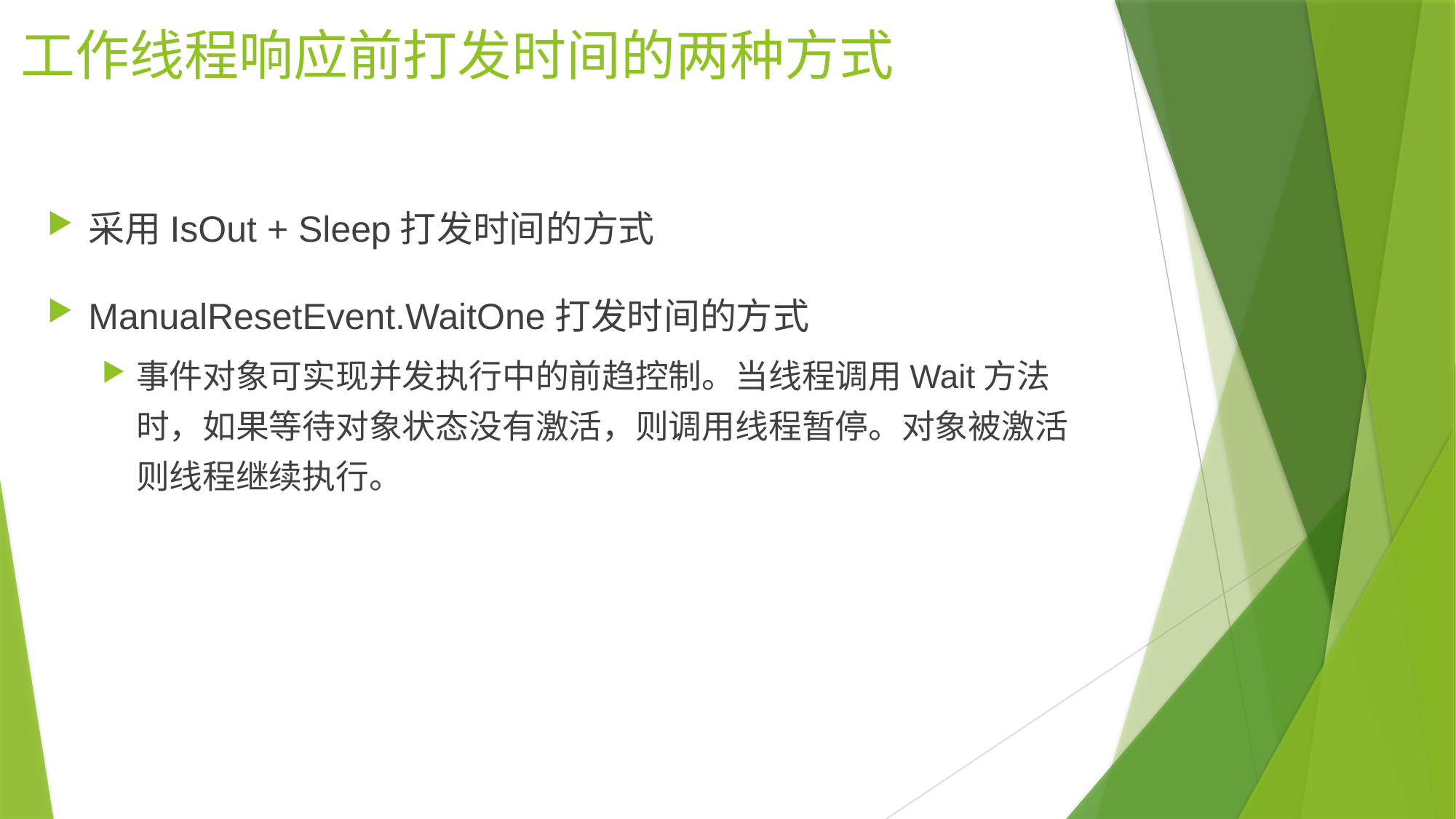

# 工作线程响应前打发时间的两种方式
采用IsOut + Sleep打发时间的方式
ManualResetEvent.WaitOne打发时间的方式
事件对象可实现并发执行中的前趋控制。当线程调用Wait方法时，如果等待对象状态没有激活，则调用线程暂停。对象被激活则线程继续执行。